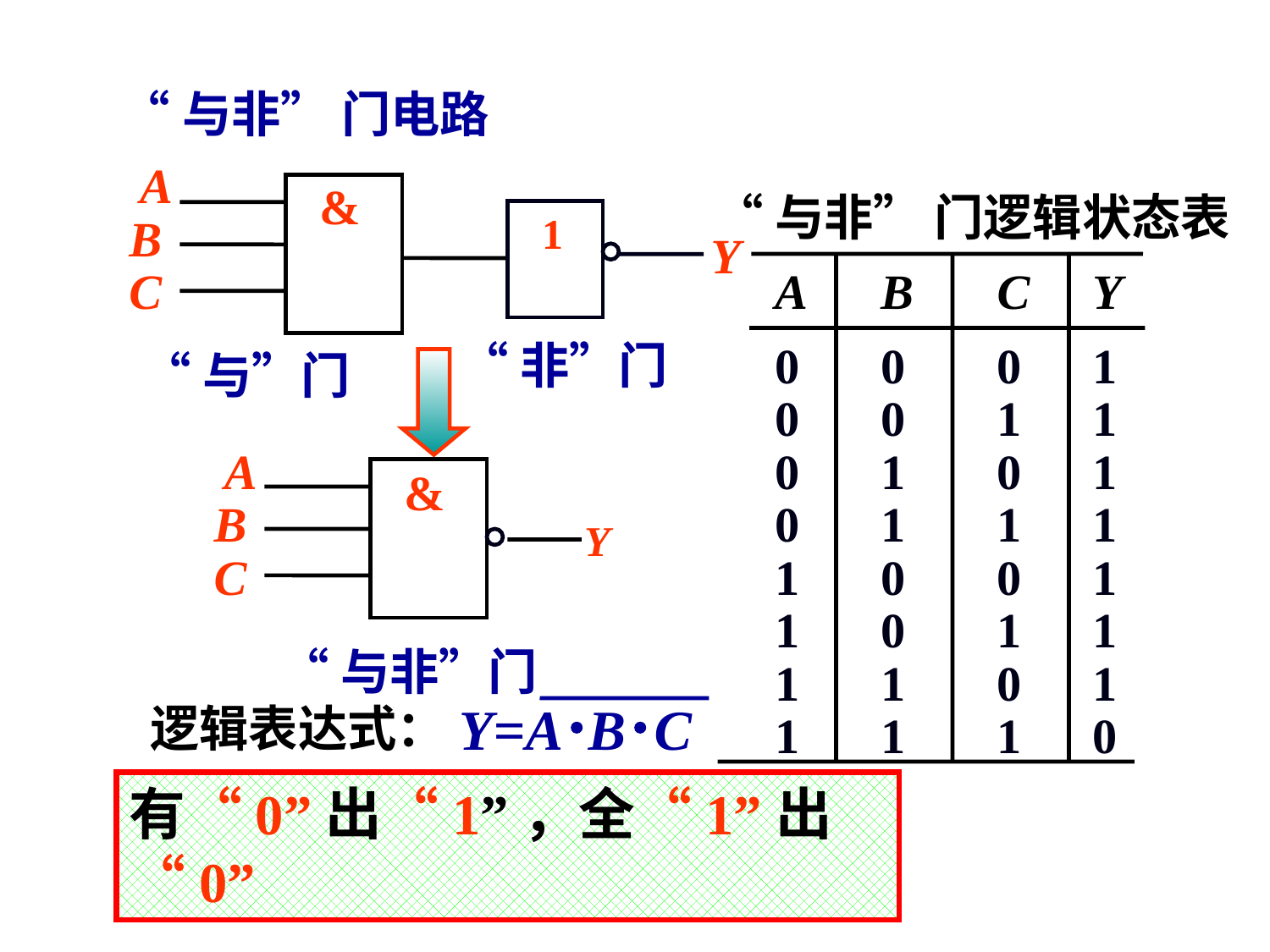

“与非” 门电路
A
&

B

C

“与”门
“与非” 门逻辑状态表

A

B

C

Y

0
0
0
1
0
0
1
1
0
1
0
1
0
1
1
1
1
0
0
1
1
0
1
1
1
1
0
1
1
1
1
0

1
Y

“非”门

A
&

B

Y

C

“与非”门
Y=A  B  C
逻辑表达式：

有“0”出“1”，全“1”出“0”